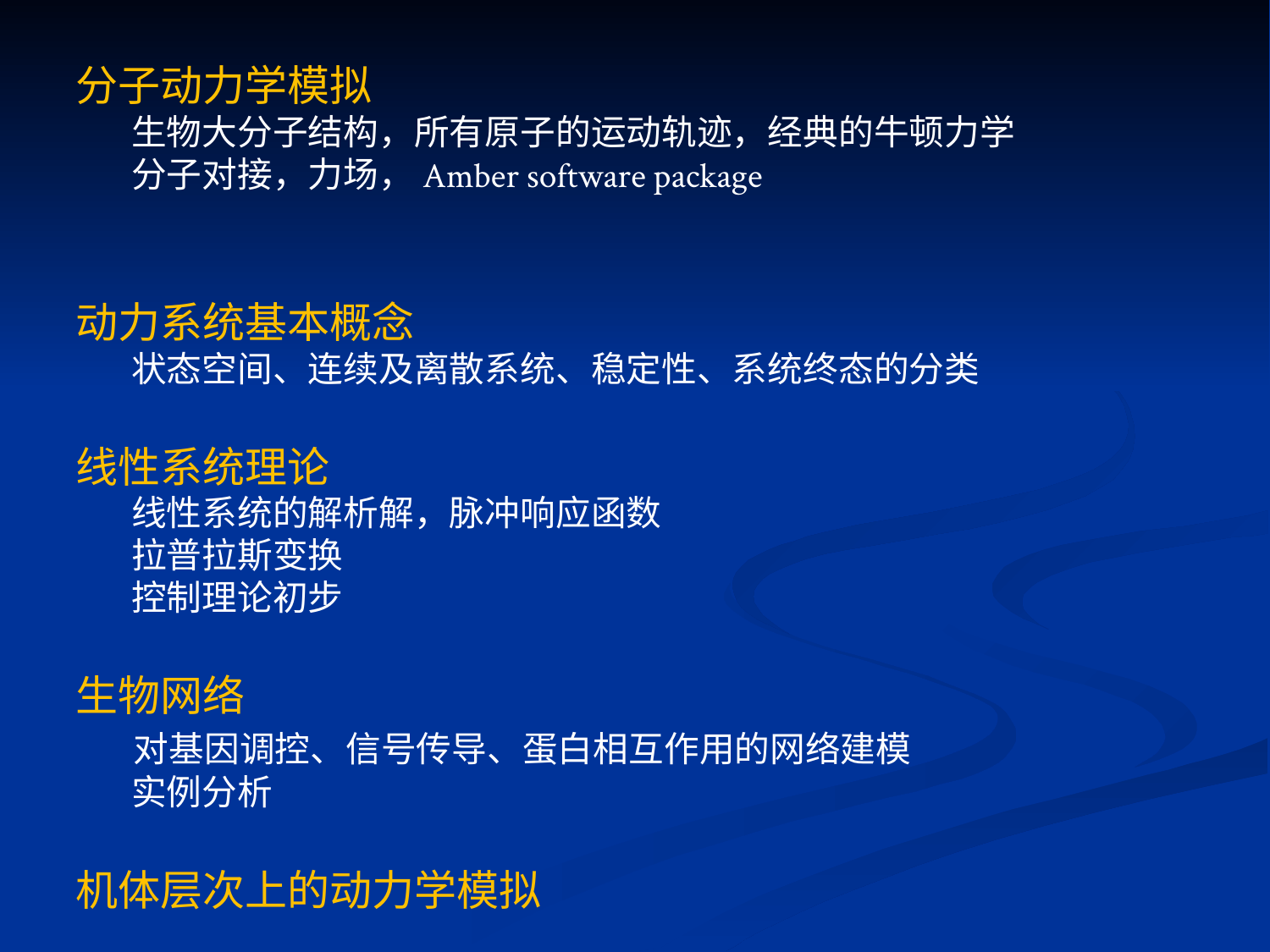

分子动力学模拟
      生物大分子结构，所有原子的运动轨迹，经典的牛顿力学
      分子对接，力场，Amber software package

动力系统基本概念
      状态空间、连续及离散系统、稳定性、系统终态的分类

线性系统理论
      线性系统的解析解，脉冲响应函数
      拉普拉斯变换
      控制理论初步

生物网络
     对基因调控、信号传导、蛋白相互作用的网络建模
      实例分析

机体层次上的动力学模拟